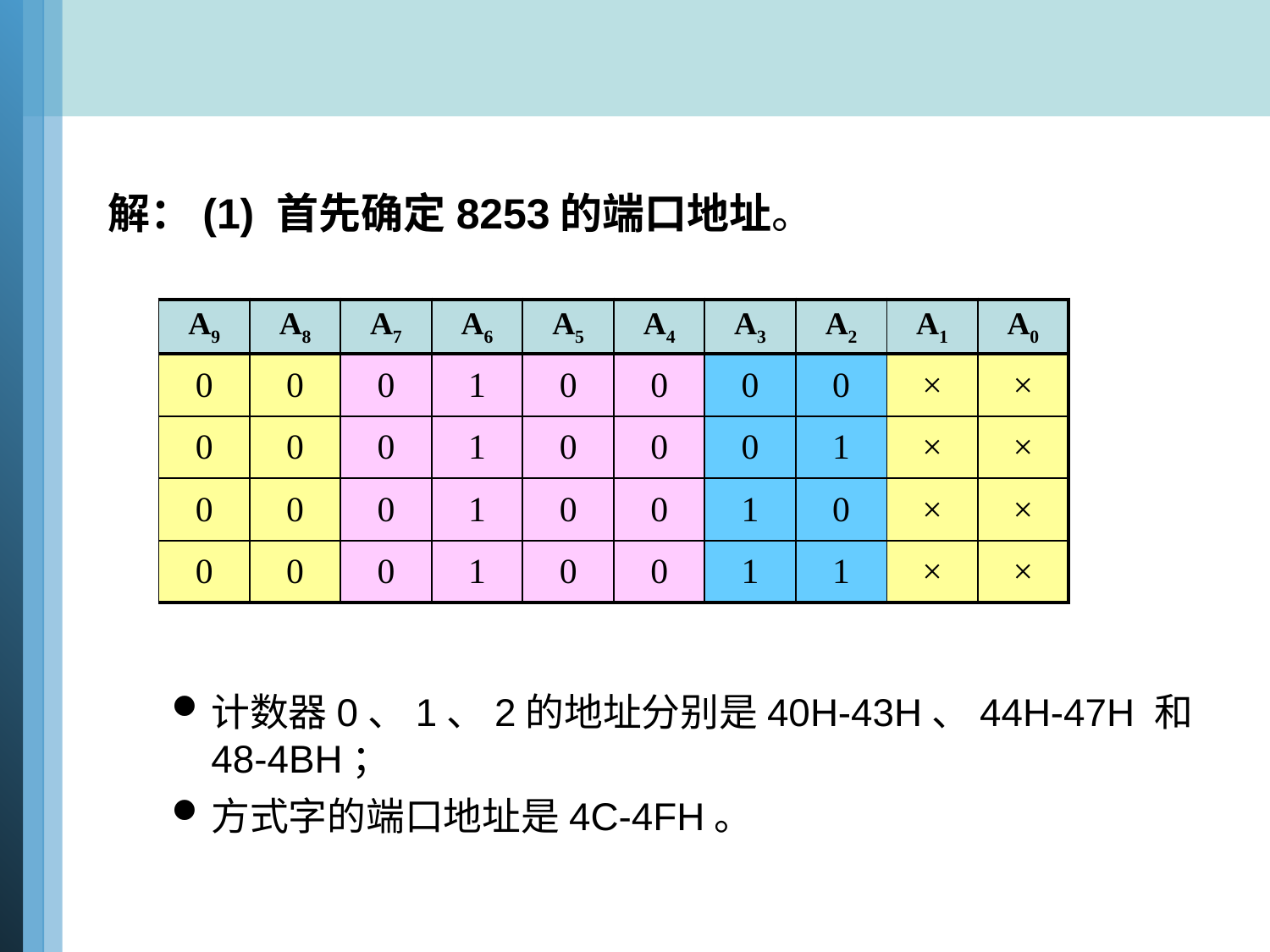

解：(1) 首先确定8253的端口地址。

计数器0、1、2的地址分别是40H-43H、44H-47H 和 48-4BH；
方式字的端口地址是4C-4FH。
| A9 | A8 | A7 | A6 | A5 | A4 | A3 | A2 | A1 | A0 |
| --- | --- | --- | --- | --- | --- | --- | --- | --- | --- |
| 0 | 0 | 0 | 1 | 0 | 0 | 0 | 0 | × | × |
| 0 | 0 | 0 | 1 | 0 | 0 | 0 | 1 | × | × |
| 0 | 0 | 0 | 1 | 0 | 0 | 1 | 0 | × | × |
| 0 | 0 | 0 | 1 | 0 | 0 | 1 | 1 | × | × |
48